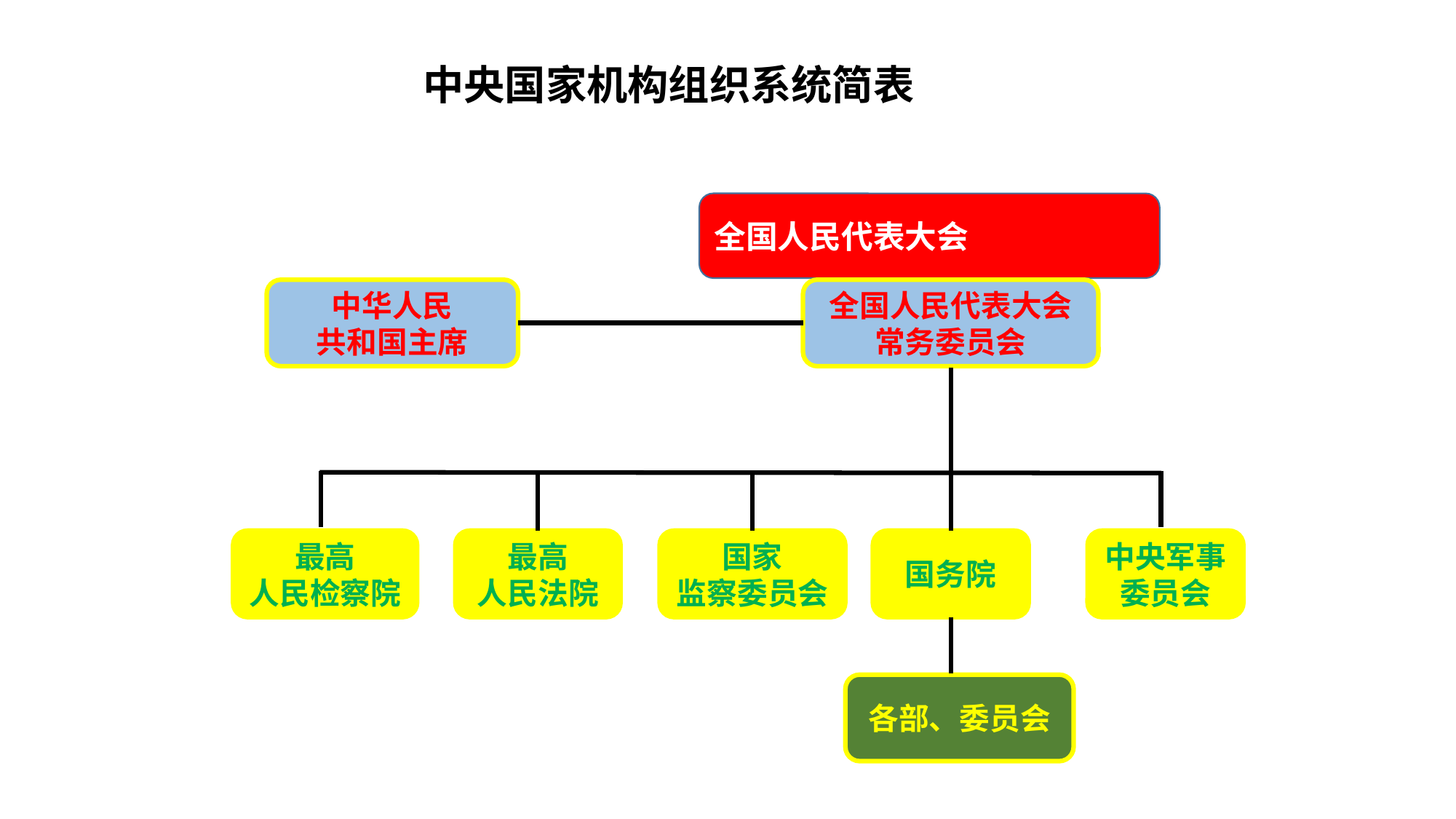

中央国家机构组织系统简表
全国人民代表大会
中华人民
共和国主席
全国人民代表大会
常务委员会
最高
人民检察院
最高
人民法院
国家
监察委员会
国务院
中央军事
委员会
各部、委员会